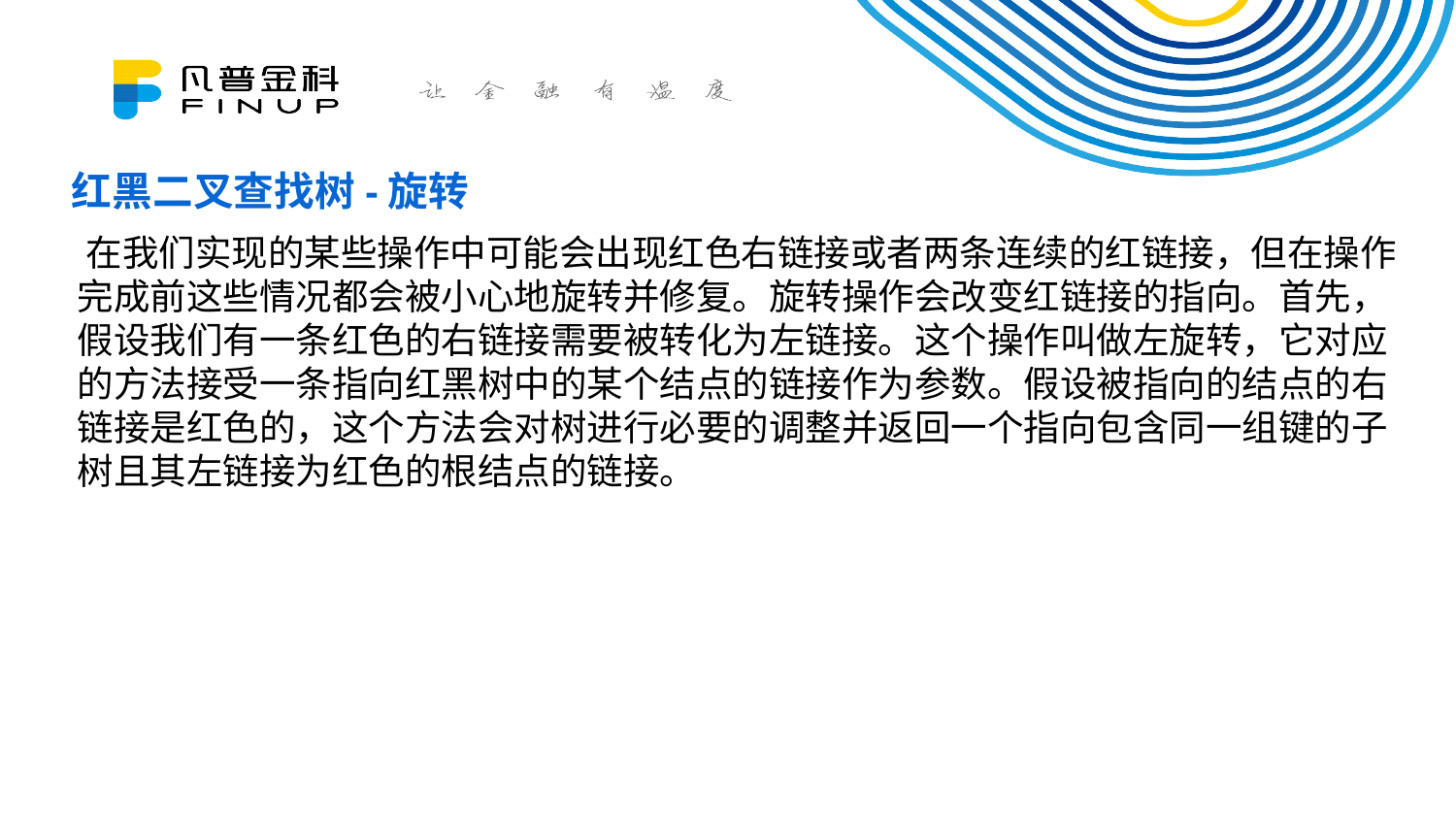

红黑二叉查找树-旋转
﻿在我们实现的某些操作中可能会出现红色右链接或者两条连续的红链接，但在操作完成前这些情况都会被小心地旋转并修复。旋转操作会改变红链接的指向。首先，假设我们有一条红色的右链接需要被转化为左链接。这个操作叫做左旋转，它对应的方法接受一条指向红黑树中的某个结点的链接作为参数。假设被指向的结点的右链接是红色的，这个方法会对树进行必要的调整并返回一个指向包含同一组键的子树且其左链接为红色的根结点的链接。